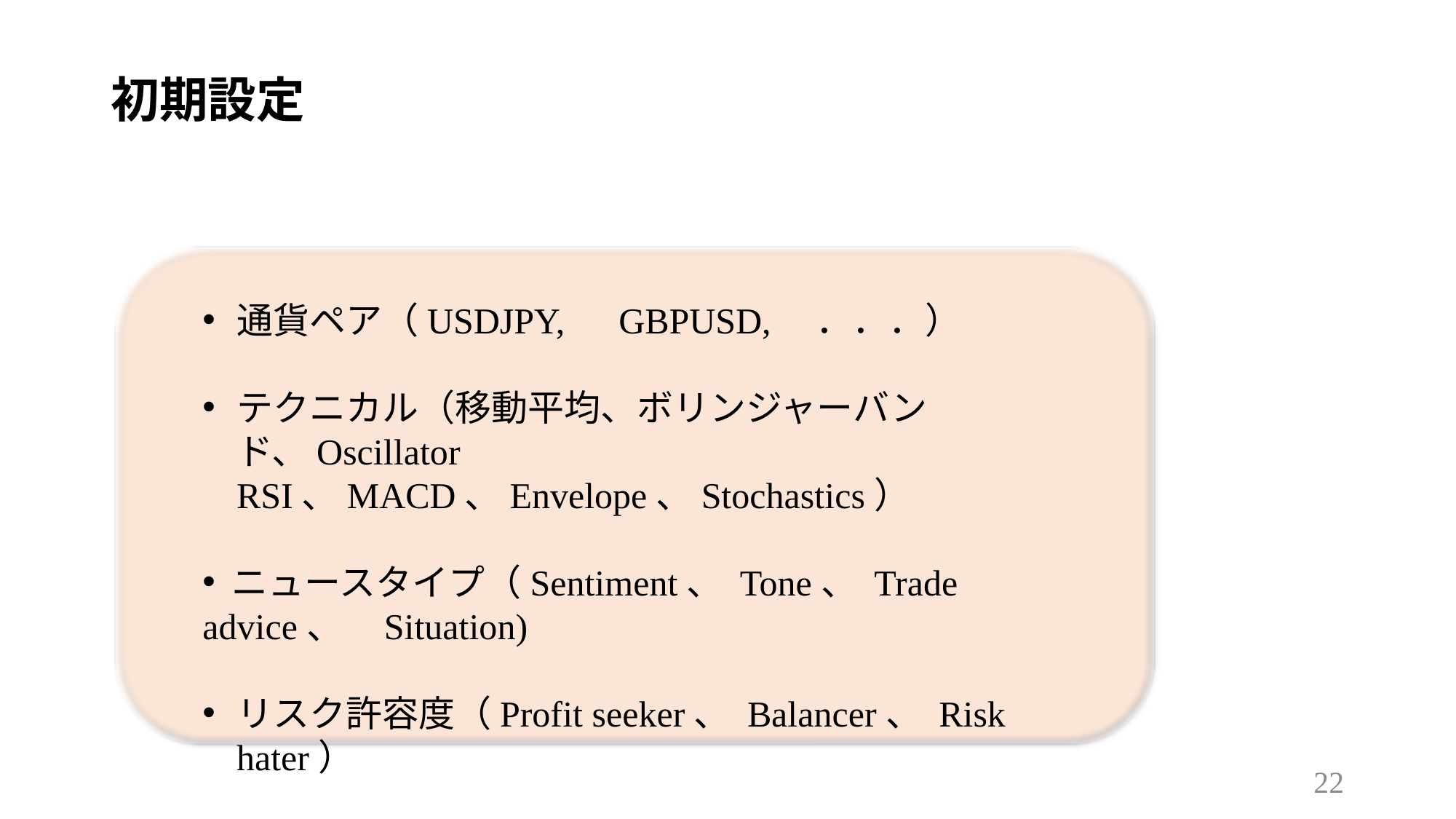

# 初期設定

通貨ペア（USDJPY,　GBPUSD,　．．．）

テクニカル（移動平均、ボリンジャーバンド、Oscillator RSI、MACD、Envelope、Stochastics）

 ニュースタイプ（Sentiment、 Tone、 Trade advice、    Situation)

リスク許容度（Profit seeker、 Balancer、 Risk hater）
22